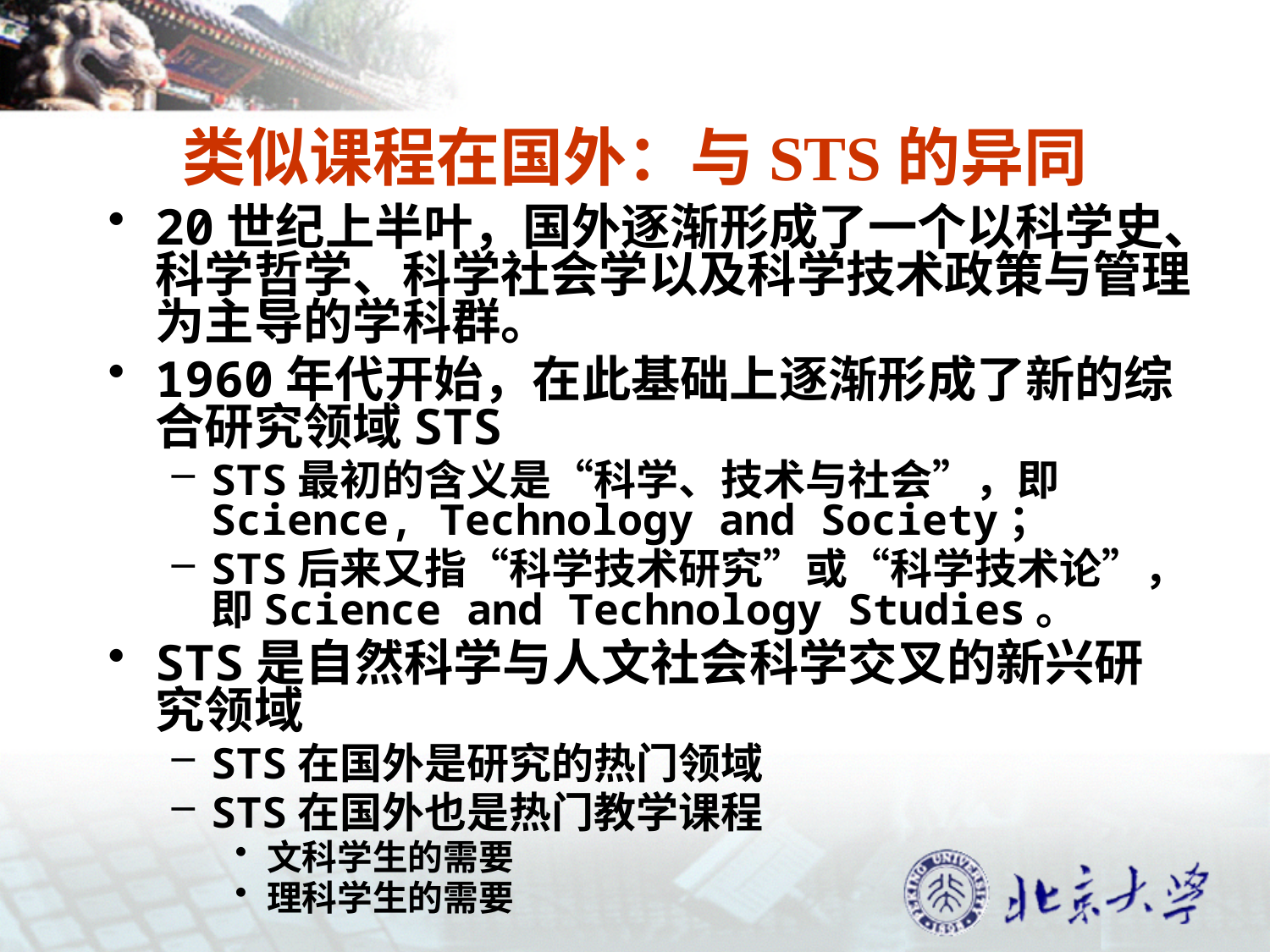

# 类似课程在国外：与STS的异同
20世纪上半叶，国外逐渐形成了一个以科学史、科学哲学、科学社会学以及科学技术政策与管理为主导的学科群。
1960年代开始，在此基础上逐渐形成了新的综合研究领域STS
STS最初的含义是“科学、技术与社会”，即Science, Technology and Society；
STS后来又指“科学技术研究”或“科学技术论”，即Science and Technology Studies。
STS是自然科学与人文社会科学交叉的新兴研究领域
STS在国外是研究的热门领域
STS在国外也是热门教学课程
文科学生的需要
理科学生的需要